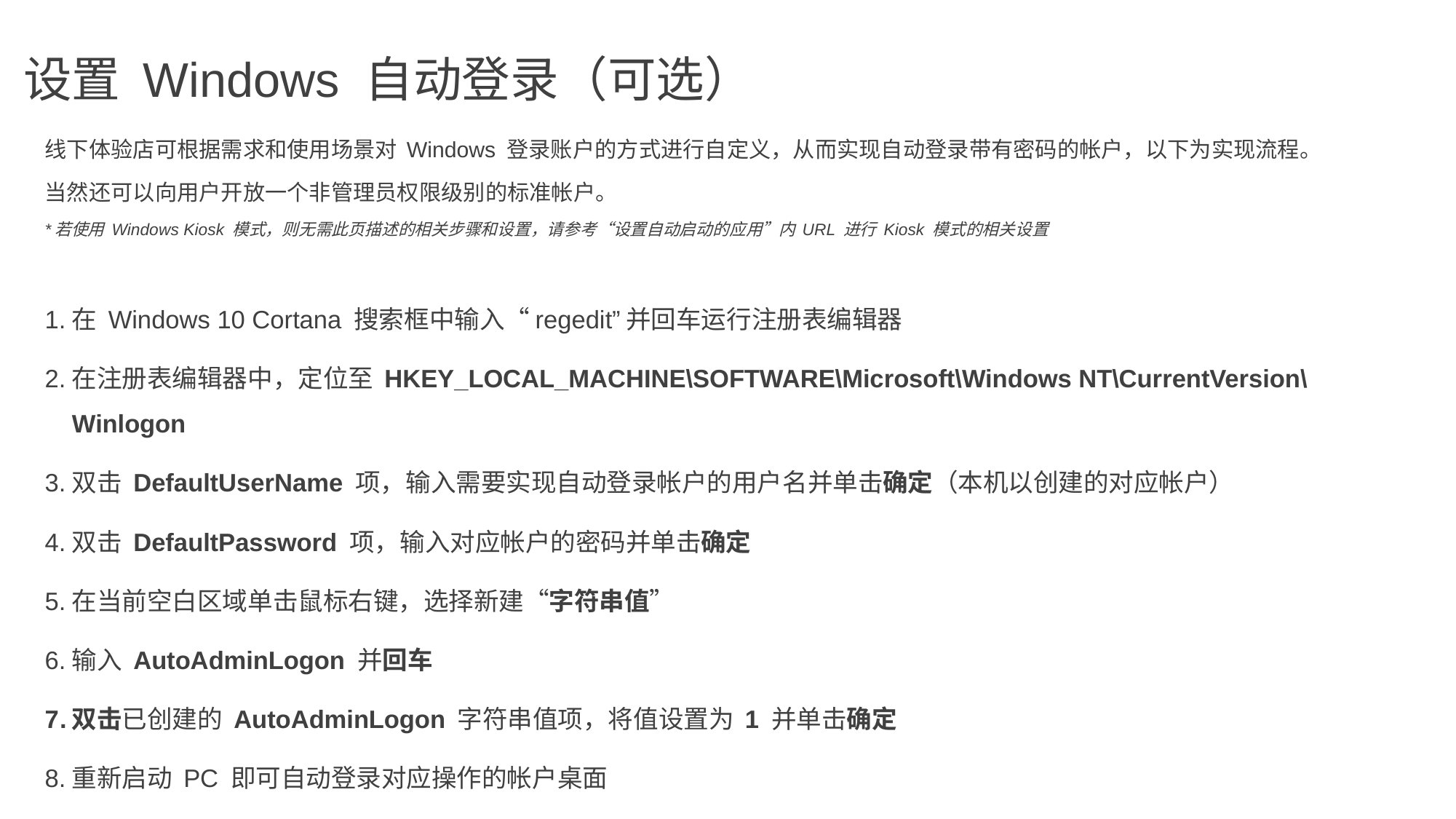

# 设置 Windows 自动登录（可选）
线下体验店可根据需求和使用场景对 Windows 登录账户的方式进行自定义，从而实现自动登录带有密码的帐户，以下为实现流程。
当然还可以向用户开放一个非管理员权限级别的标准帐户。
*若使用 Windows Kiosk 模式，则无需此页描述的相关步骤和设置，请参考“设置自动启动的应用”内 URL 进行 Kiosk 模式的相关设置
在 Windows 10 Cortana 搜索框中输入“regedit”并回车运行注册表编辑器
在注册表编辑器中，定位至 HKEY_LOCAL_MACHINE\SOFTWARE\Microsoft\Windows NT\CurrentVersion\Winlogon
双击 DefaultUserName 项，输入需要实现自动登录帐户的用户名并单击确定（本机以创建的对应帐户）
双击 DefaultPassword 项，输入对应帐户的密码并单击确定
在当前空白区域单击鼠标右键，选择新建“字符串值”
输入 AutoAdminLogon 并回车
双击已创建的 AutoAdminLogon 字符串值项，将值设置为 1 并单击确定
重新启动 PC 即可自动登录对应操作的帐户桌面